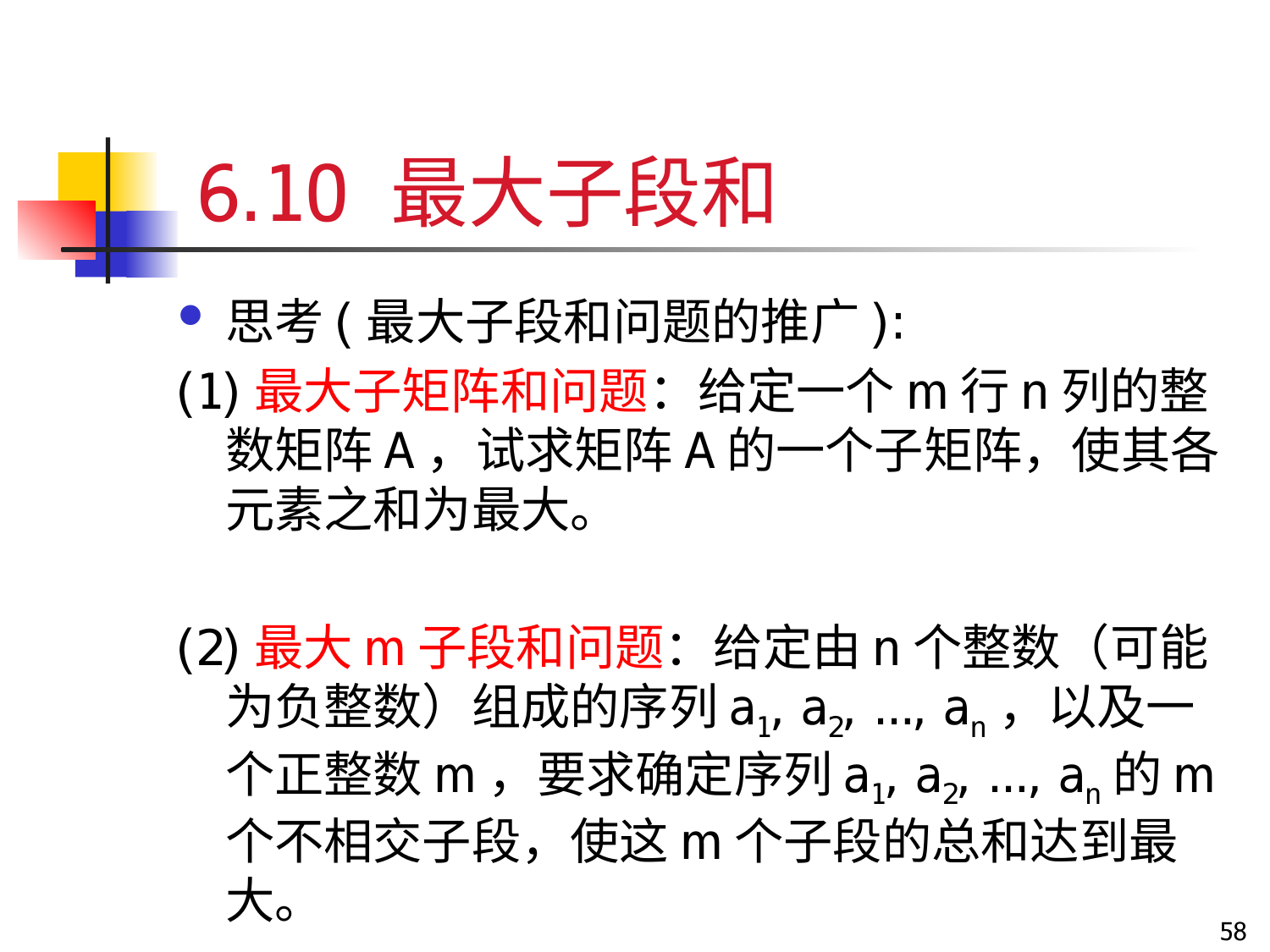

# 6.10 最大子段和
思考(最大子段和问题的推广):
(1)最大子矩阵和问题：给定一个m行n列的整数矩阵A，试求矩阵A的一个子矩阵，使其各元素之和为最大。

(2)最大m子段和问题：给定由n个整数（可能为负整数）组成的序列a1, a2, …, an，以及一个正整数m，要求确定序列a1, a2, …, an的m个不相交子段，使这m个子段的总和达到最大。

58